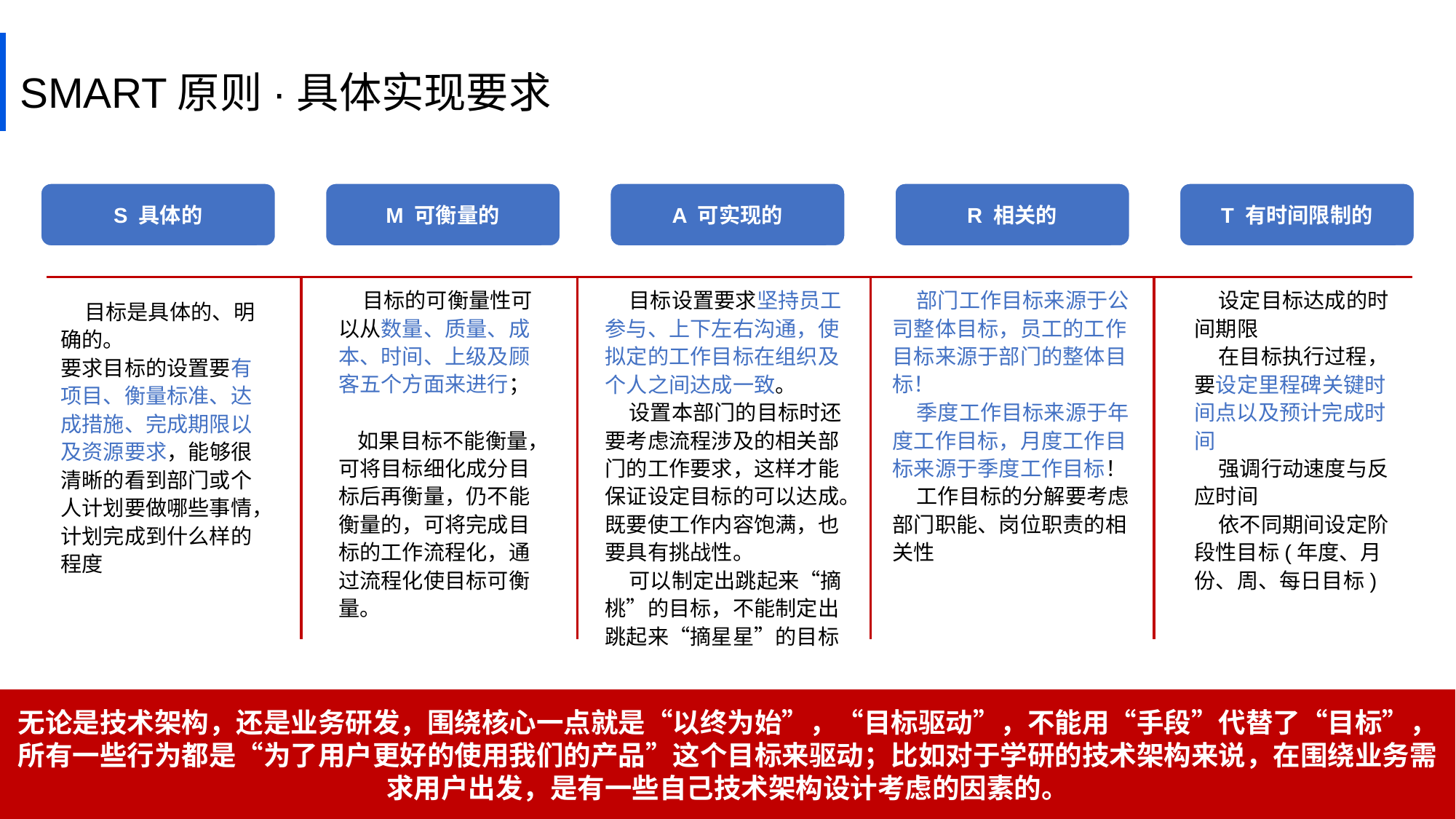

# SMART原则·具体实现要求
S 具体的
M 可衡量的
A 可实现的
R 相关的
T 有时间限制的
    目标的可衡量性可以从数量、质量、成本、时间、上级及顾客五个方面来进行；

   如果目标不能衡量，可将目标细化成分目标后再衡量，仍不能衡量的，可将完成目标的工作流程化，通过流程化使目标可衡量。
    目标设置要求坚持员工参与、上下左右沟通，使拟定的工作目标在组织及个人之间达成一致。
    设置本部门的目标时还要考虑流程涉及的相关部门的工作要求，这样才能保证设定目标的可以达成。既要使工作内容饱满，也要具有挑战性。
    可以制定出跳起来“摘桃”的目标，不能制定出跳起来“摘星星”的目标
    部门工作目标来源于公司整体目标，员工的工作目标来源于部门的整体目标！
    季度工作目标来源于年度工作目标，月度工作目标来源于季度工作目标！
    工作目标的分解要考虑部门职能、岗位职责的相关性
    设定目标达成的时间期限
    在目标执行过程，要设定里程碑关键时间点以及预计完成时间
    强调行动速度与反应时间
    依不同期间设定阶段性目标(年度、月份、周、每日目标)
    目标是具体的、明确的。
要求目标的设置要有项目、衡量标准、达成措施、完成期限以及资源要求，能够很清晰的看到部门或个人计划要做哪些事情，计划完成到什么样的程度
无论是技术架构，还是业务研发，围绕核心一点就是“以终为始”，“目标驱动”，不能用“手段”代替了“目标”，所有一些行为都是“为了用户更好的使用我们的产品”这个目标来驱动；比如对于学研的技术架构来说，在围绕业务需求用户出发，是有一些自己技术架构设计考虑的因素的。